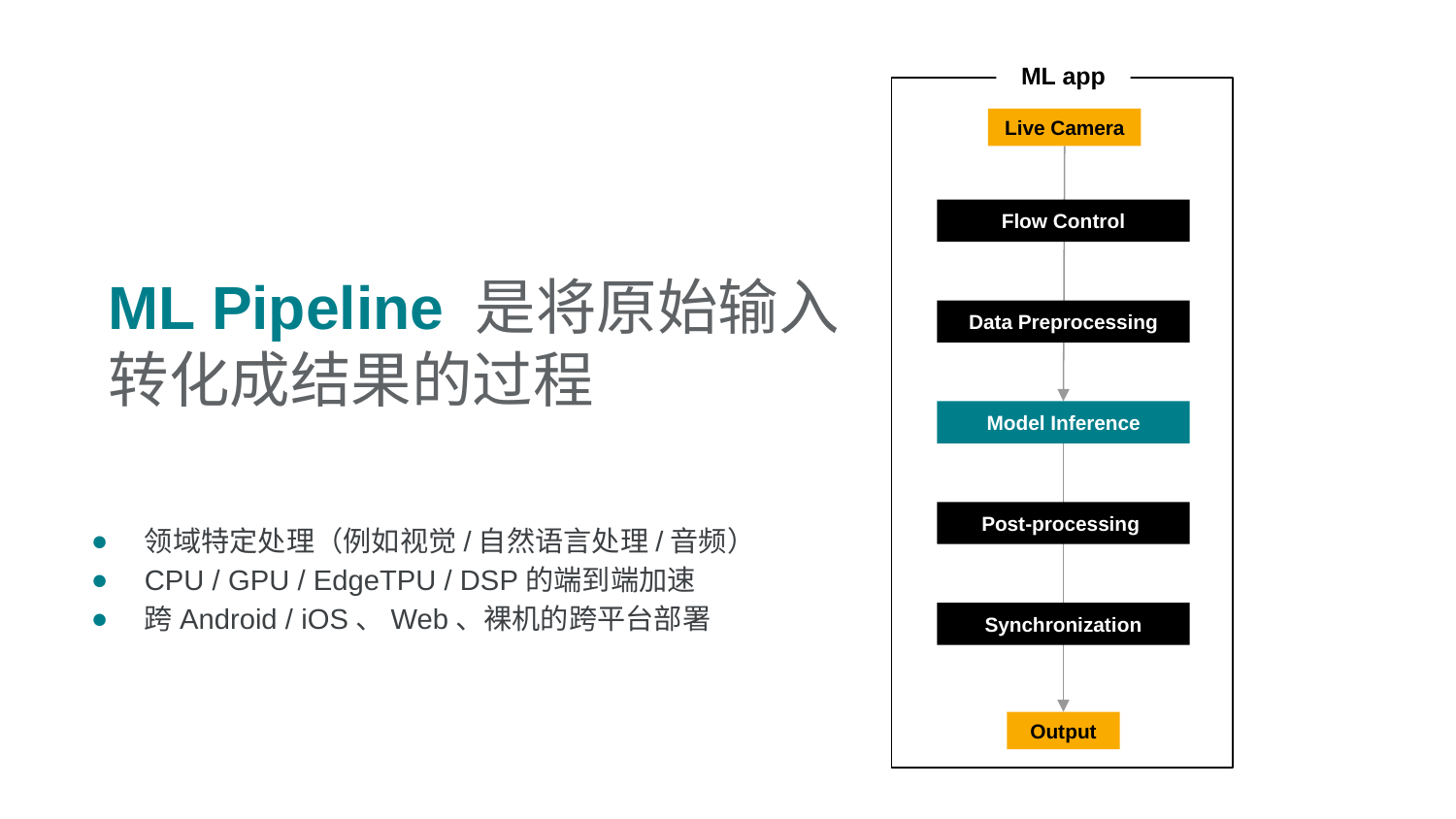

ML app

Live Camera
Flow Control
ML Pipeline 是将原始输入转化成结果的过程
Data Preprocessing
Model Inference
Post-processing
领域特定处理（例如视觉/自然语言处理/音频）
CPU / GPU / EdgeTPU / DSP的端到端加速
跨Android / iOS、Web、裸机的跨平台部署

Synchronization
Output